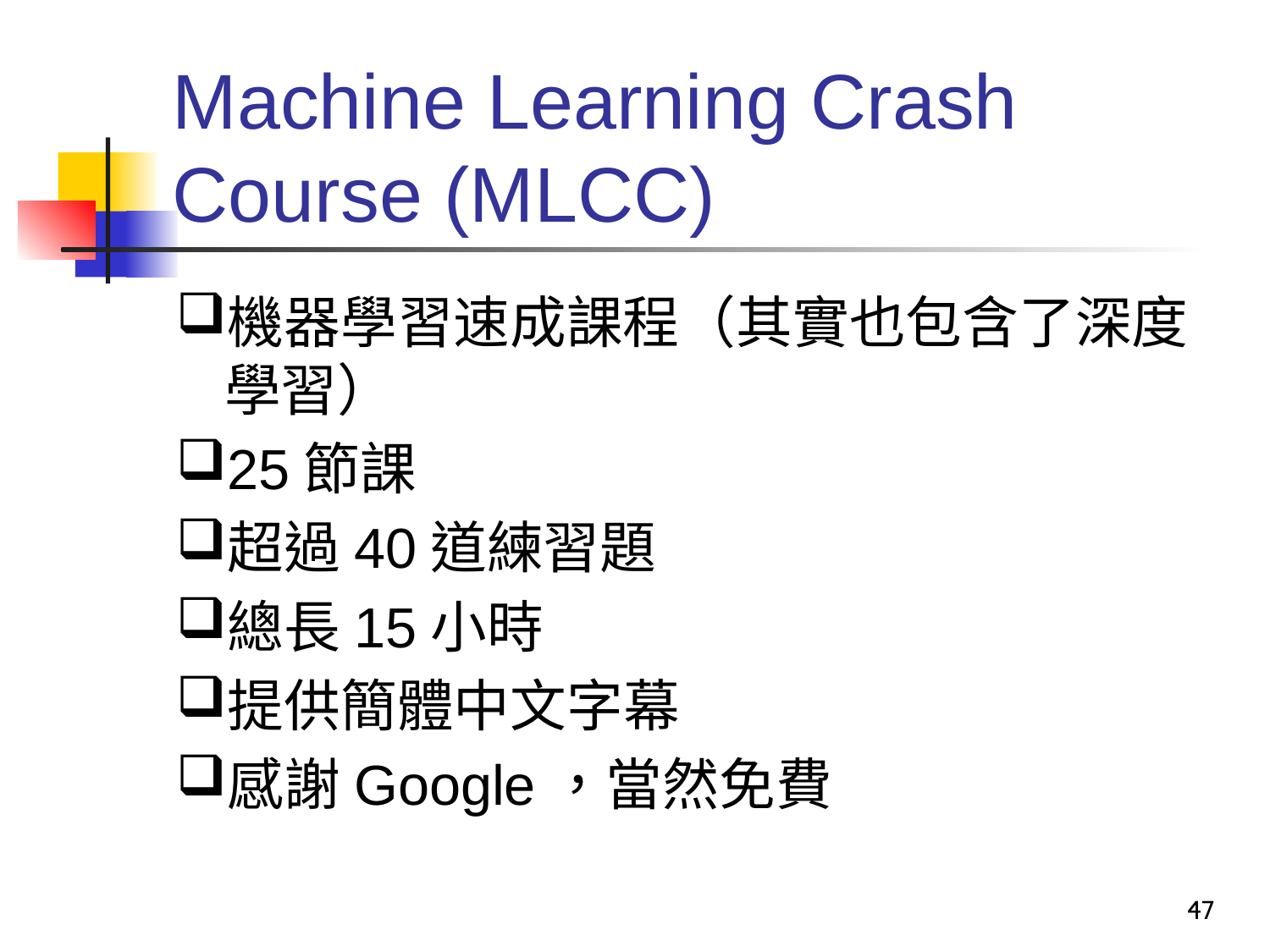

# Machine Learning Crash Course (MLCC)
機器學習速成課程（其實也包含了深度學習）
25節課
超過40道練習題
總長15小時
提供簡體中文字幕
感謝Google，當然免費
47